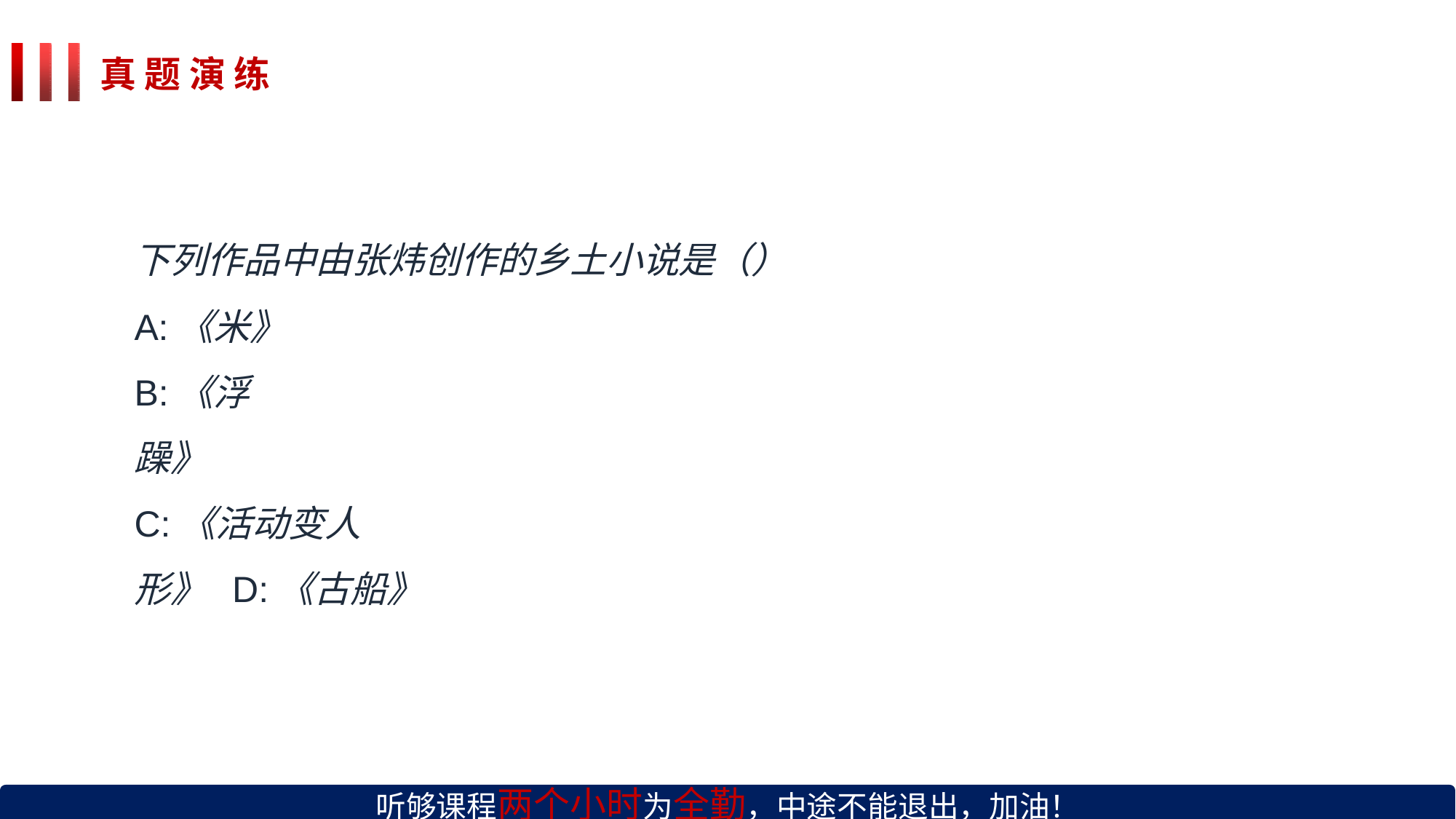

# 真 题 演 练
下列作品中由张炜创作的乡土小说是（）
A:《米》 B:《浮躁》
C:《活动变人形》  D:《古船》
16

听够课程两个小时为全勤，中途不能退出，加油！